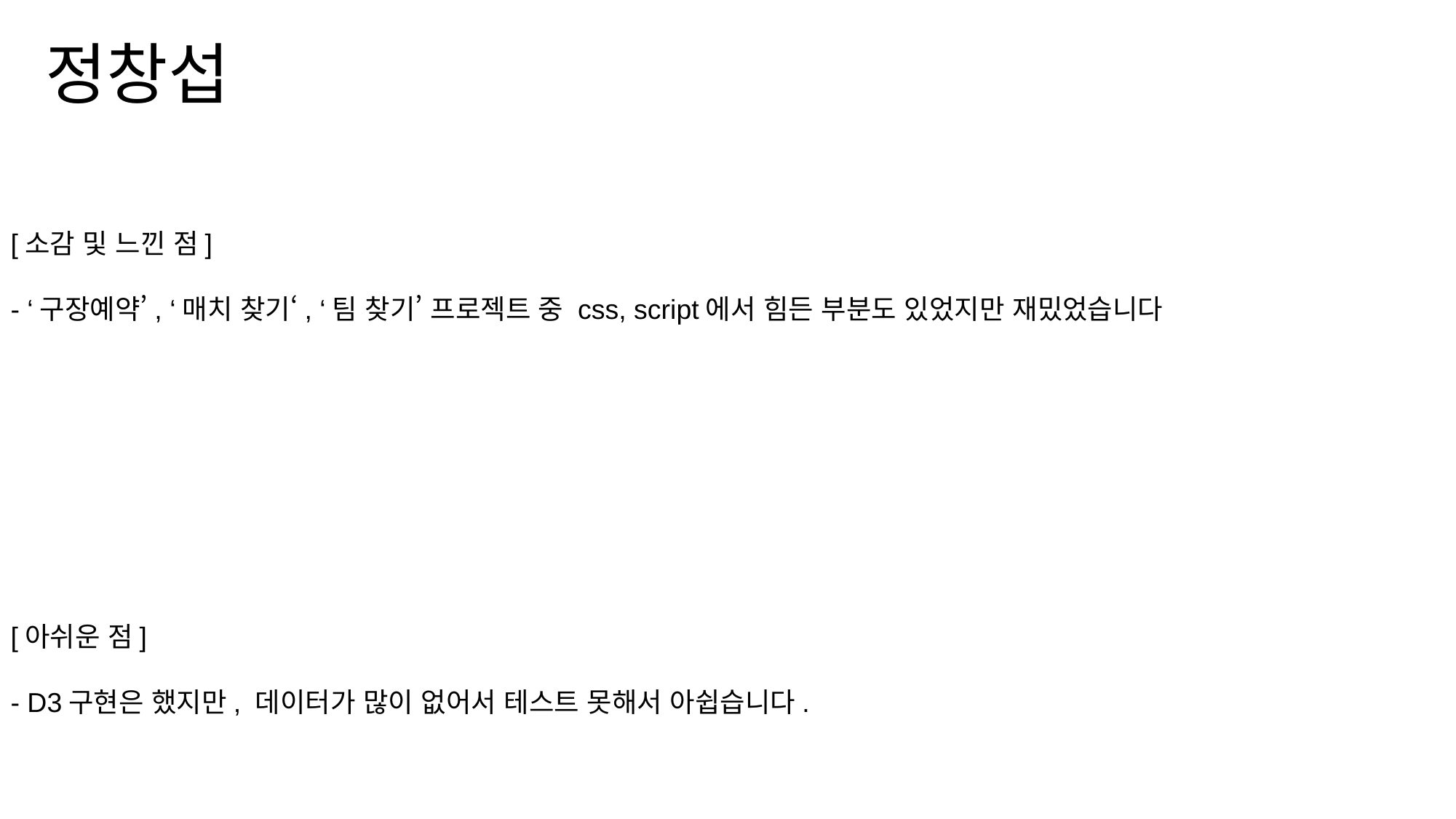

# 정창섭

[소감 및 느낀 점]

- ‘구장예약’, ‘매치 찾기‘, ‘팀 찾기’ 프로젝트 중 css, script에서 힘든 부분도 있었지만 재밌었습니다

[아쉬운 점]

- D3구현은 했지만, 데이터가 많이 없어서 테스트 못해서 아쉽습니다.